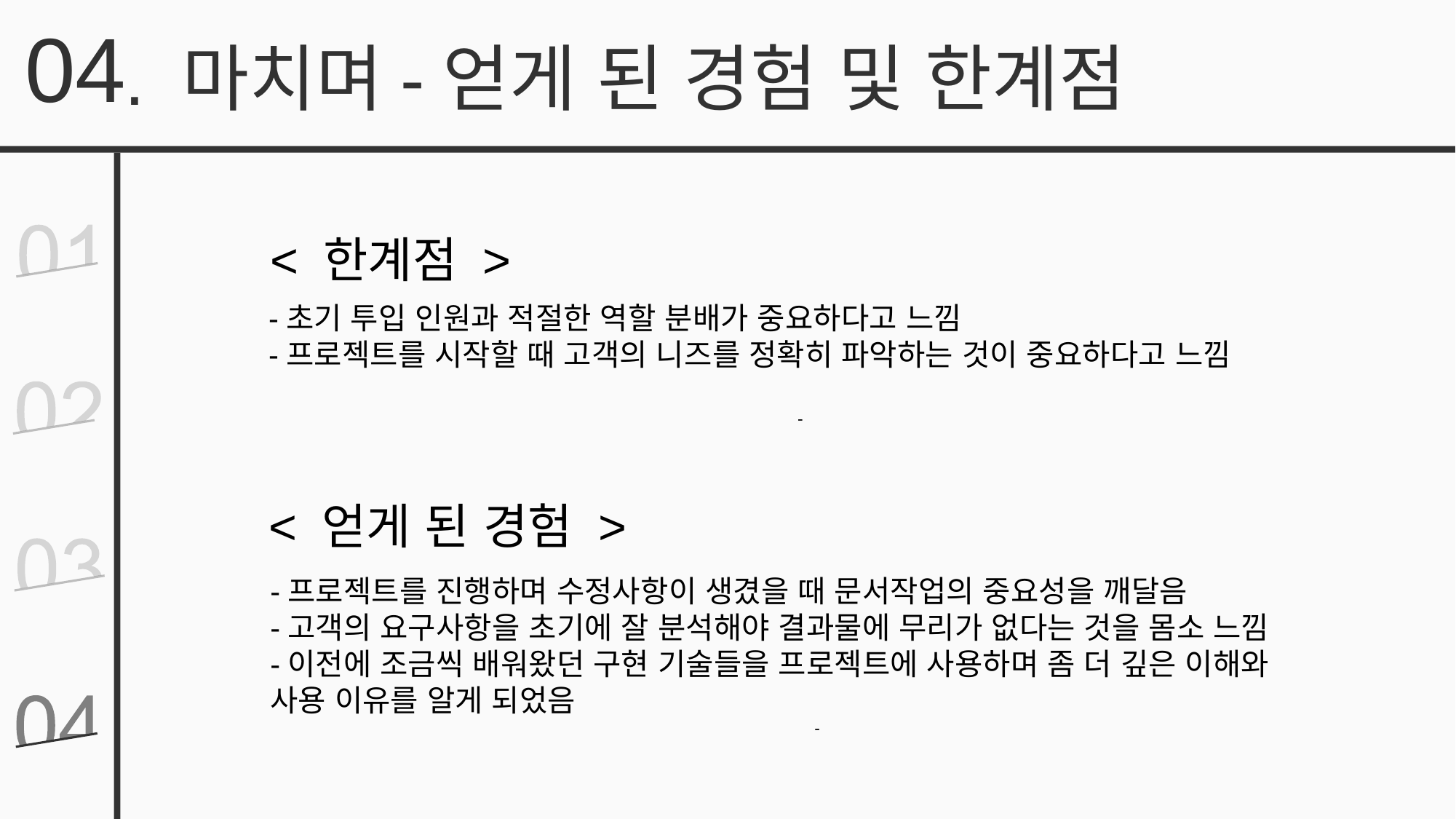

04
. 마치며-얻게 된 경험 및 한계점

< 한계점 >

-초기 투입 인원과 적절한 역할 분배가 중요하다고 느낌
-프로젝트를 시작할 때 고객의 니즈를 정확히 파악하는 것이 중요하다고 느낌

-

< 얻게 된 경험 >

-프로젝트를 진행하며 수정사항이 생겼을 때 문서작업의 중요성을 깨달음
-고객의 요구사항을 초기에 잘 분석해야 결과물에 무리가 없다는 것을 몸소 느낌
-이전에 조금씩 배워왔던 구현 기술들을 프로젝트에 사용하며 좀 더 깊은 이해와
사용 이유를 알게 되었음
-